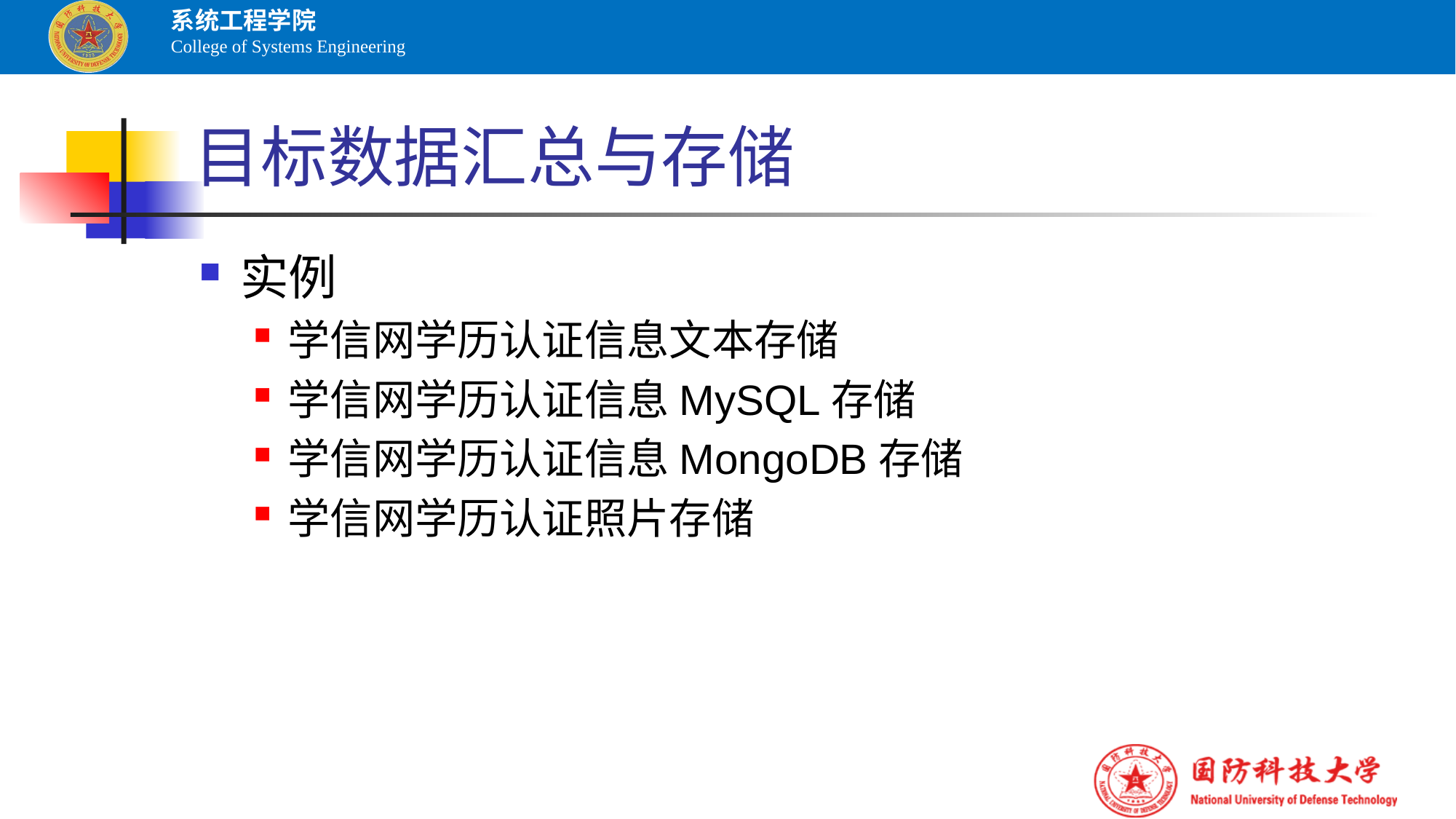

# 目标数据汇总与存储
实例
学信网学历认证信息文本存储
学信网学历认证信息MySQL存储
学信网学历认证信息MongoDB存储
学信网学历认证照片存储